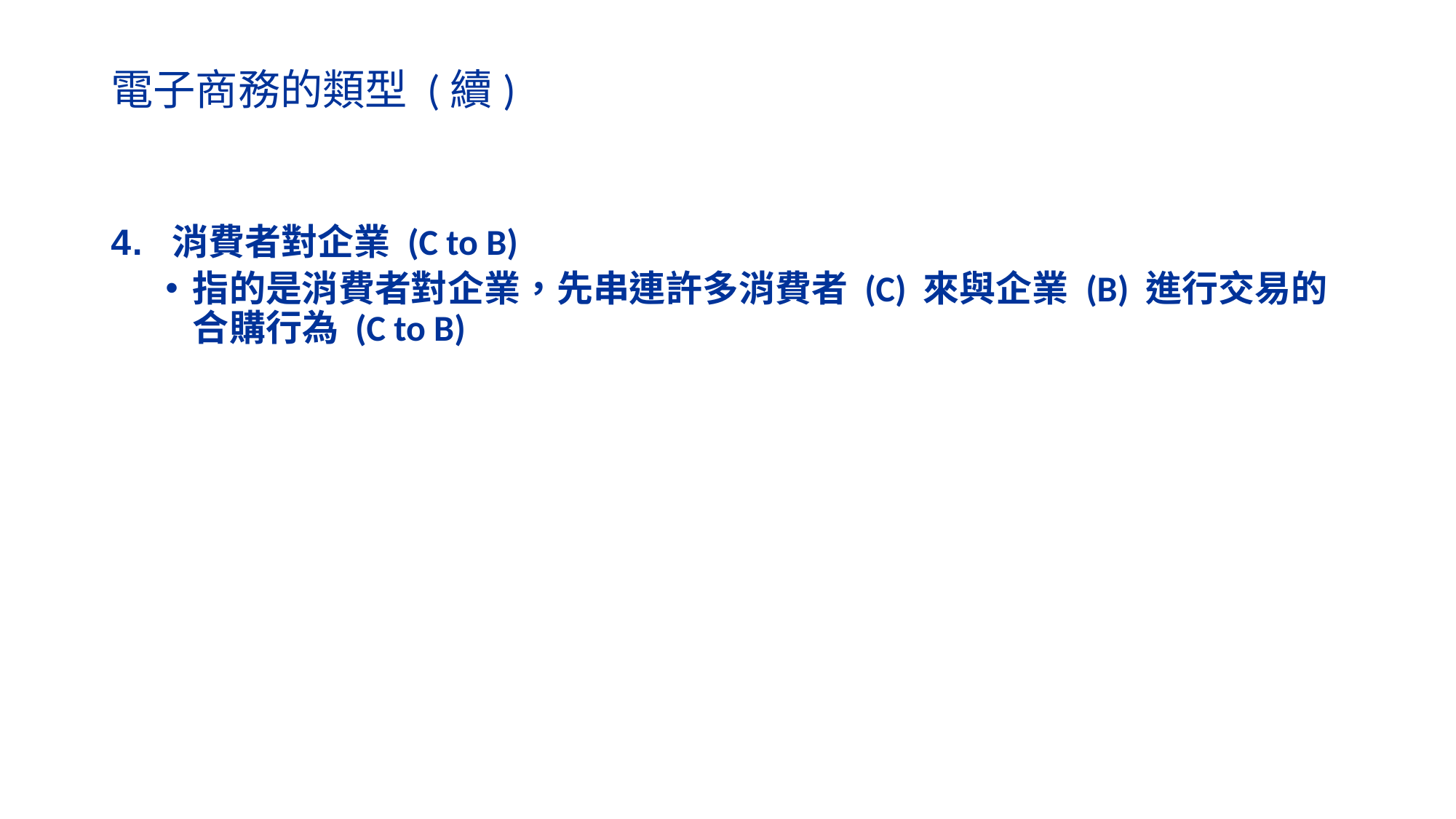

# 電子商務的類型 (續)
消費者對企業 (C to B)
指的是消費者對企業，先串連許多消費者 (C) 來與企業 (B) 進行交易的合購行為 (C to B)